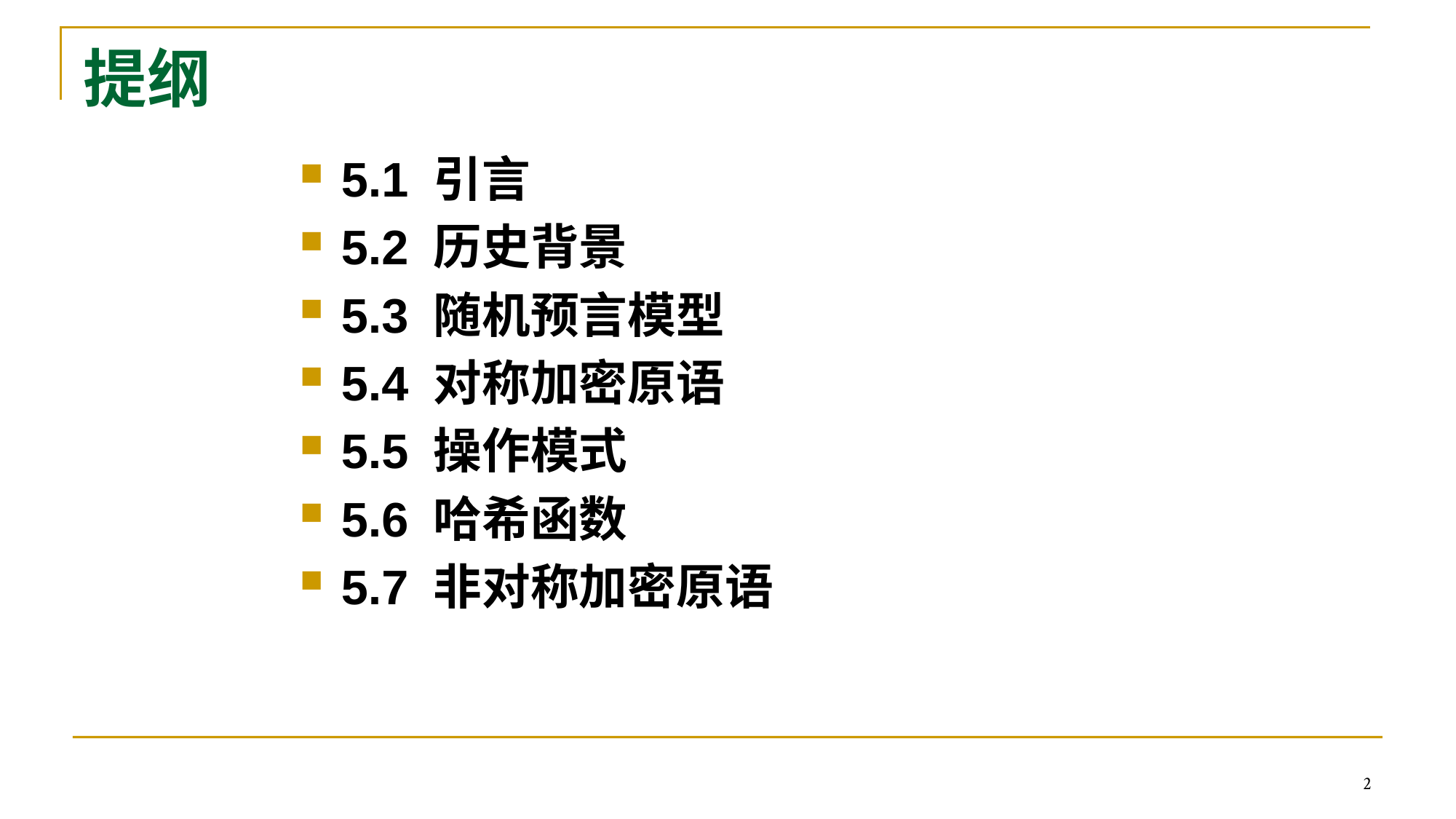

# 提纲
5.1 引言
5.2 历史背景
5.3 随机预言模型
5.4 对称加密原语
5.5 操作模式
5.6 哈希函数
5.7 非对称加密原语

2